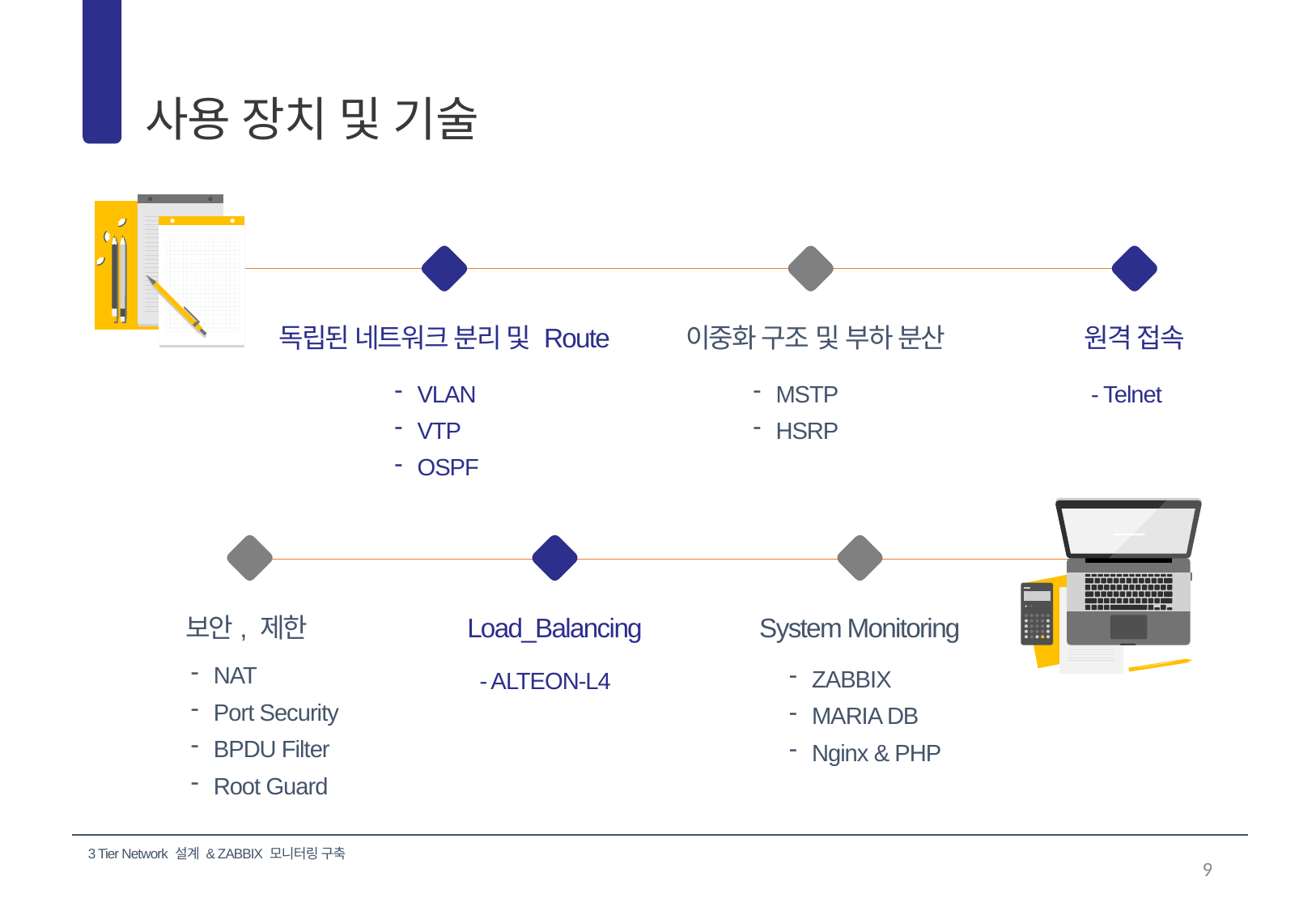

사용 장치 및 기술
04

독립된 네트워크 분리 및 Route
이중화 구조 및 부하 분산
원격 접속
VLAN
VTP
OSPF
MSTP
HSRP
- Telnet

보안, 제한
Load_Balancing
System Monitoring
NAT
Port Security
BPDU Filter
Root Guard
ZABBIX
MARIA DB
Nginx & PHP
- ALTEON-L4
9
3 Tier Network 설계 & ZABBIX 모니터링 구축